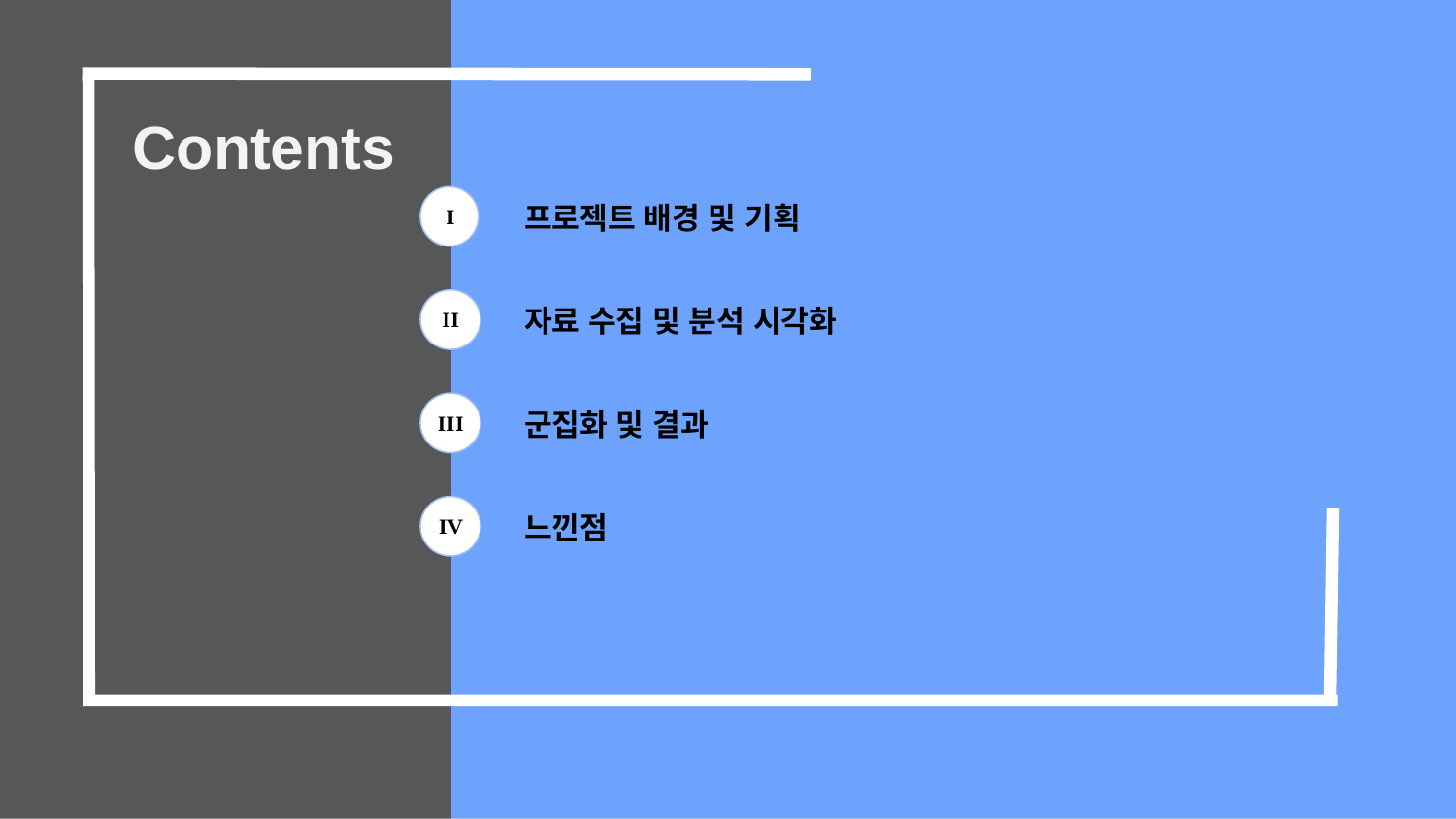

Contents
프로젝트 배경 및 기획

I
자료 수집 및 분석 시각화

II
군집화 및 결과

III
느낀점

IV